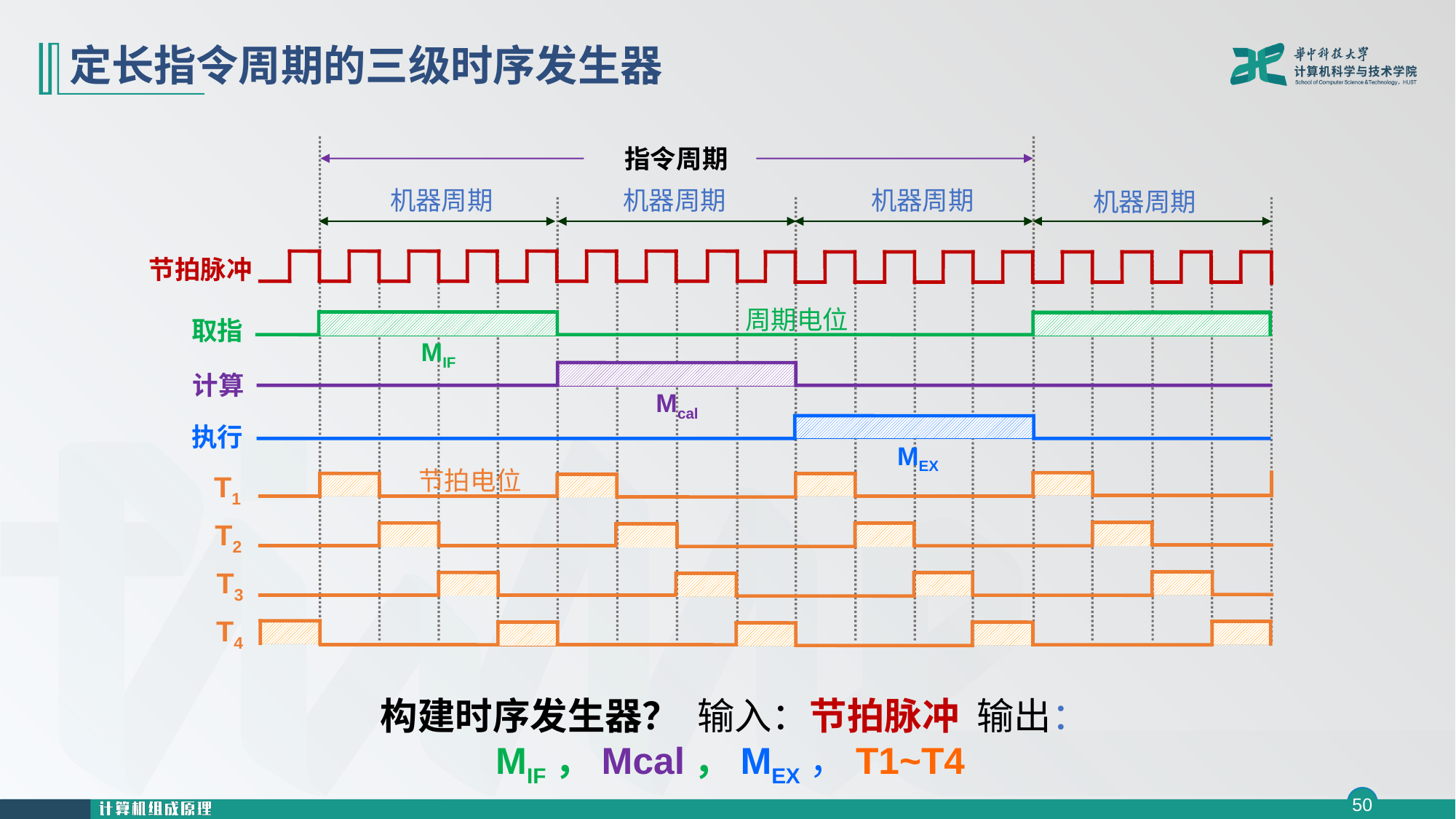

# 定长指令周期的三级时序发生器

指令周期

机器周期
机器周期
机器周期
机器周期

节拍脉冲

周期电位
取指

MIF

计算

Mcal
执行

MEX
节拍电位

T1
T2

T3

T4

 构建时序发生器？  输入：节拍脉冲  输出：MIF，Mcal，MEX，T1~T4